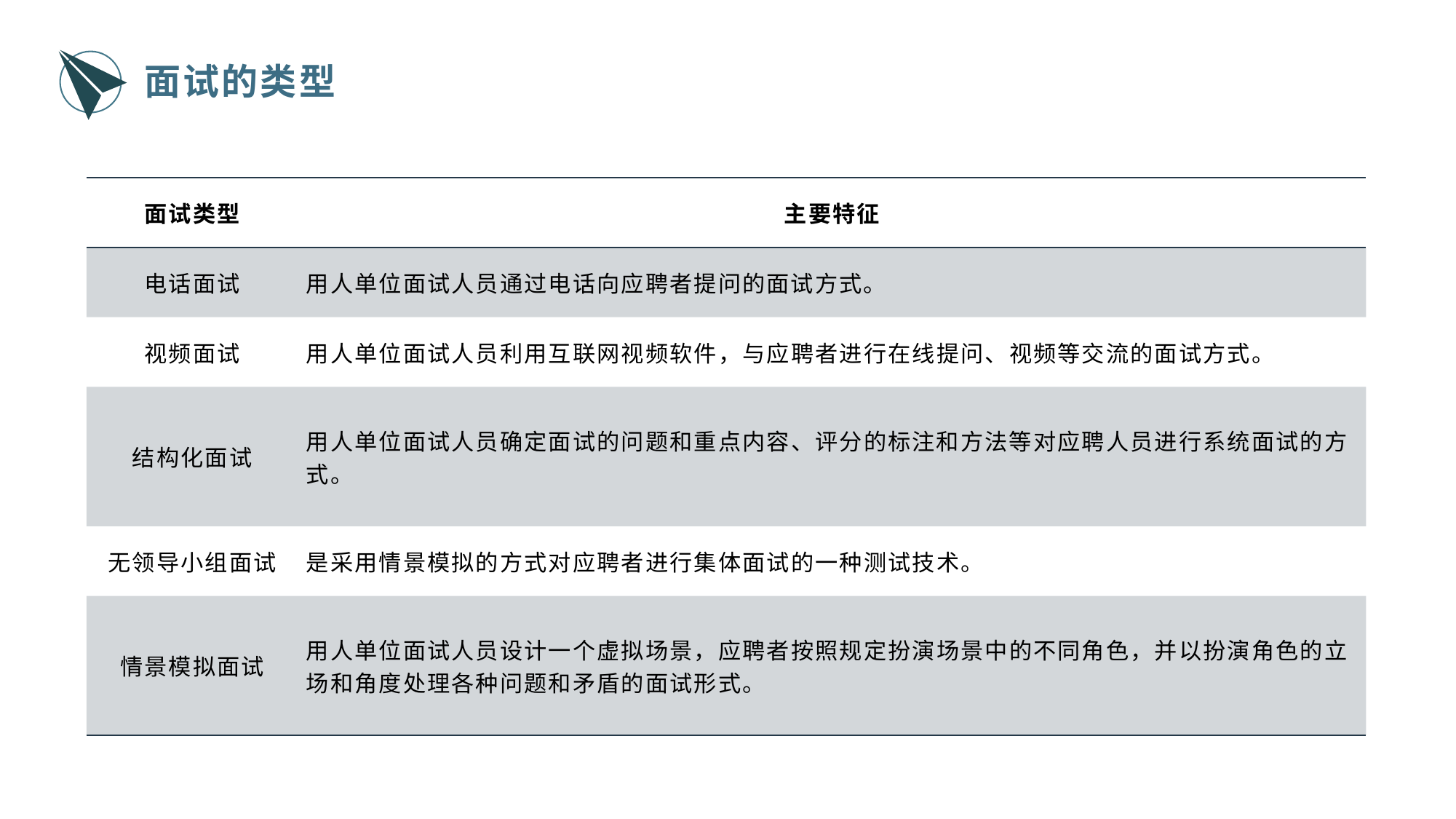

面试的类型
| 面试类型 | 主要特征 |
| --- | --- |
| 电话面试 | 用人单位面试人员通过电话向应聘者提问的面试方式。 |
| 视频面试 | 用人单位面试人员利用互联网视频软件，与应聘者进行在线提问、视频等交流的面试方式。 |
| 结构化面试 | 用人单位面试人员确定面试的问题和重点内容、评分的标注和方法等对应聘人员进行系统面试的方式。 |
| 无领导小组面试 | 是采用情景模拟的方式对应聘者进行集体面试的一种测试技术。 |
| 情景模拟面试 | 用人单位面试人员设计一个虚拟场景，应聘者按照规定扮演场景中的不同角色，并以扮演角色的立场和角度处理各种问题和矛盾的面试形式。 |